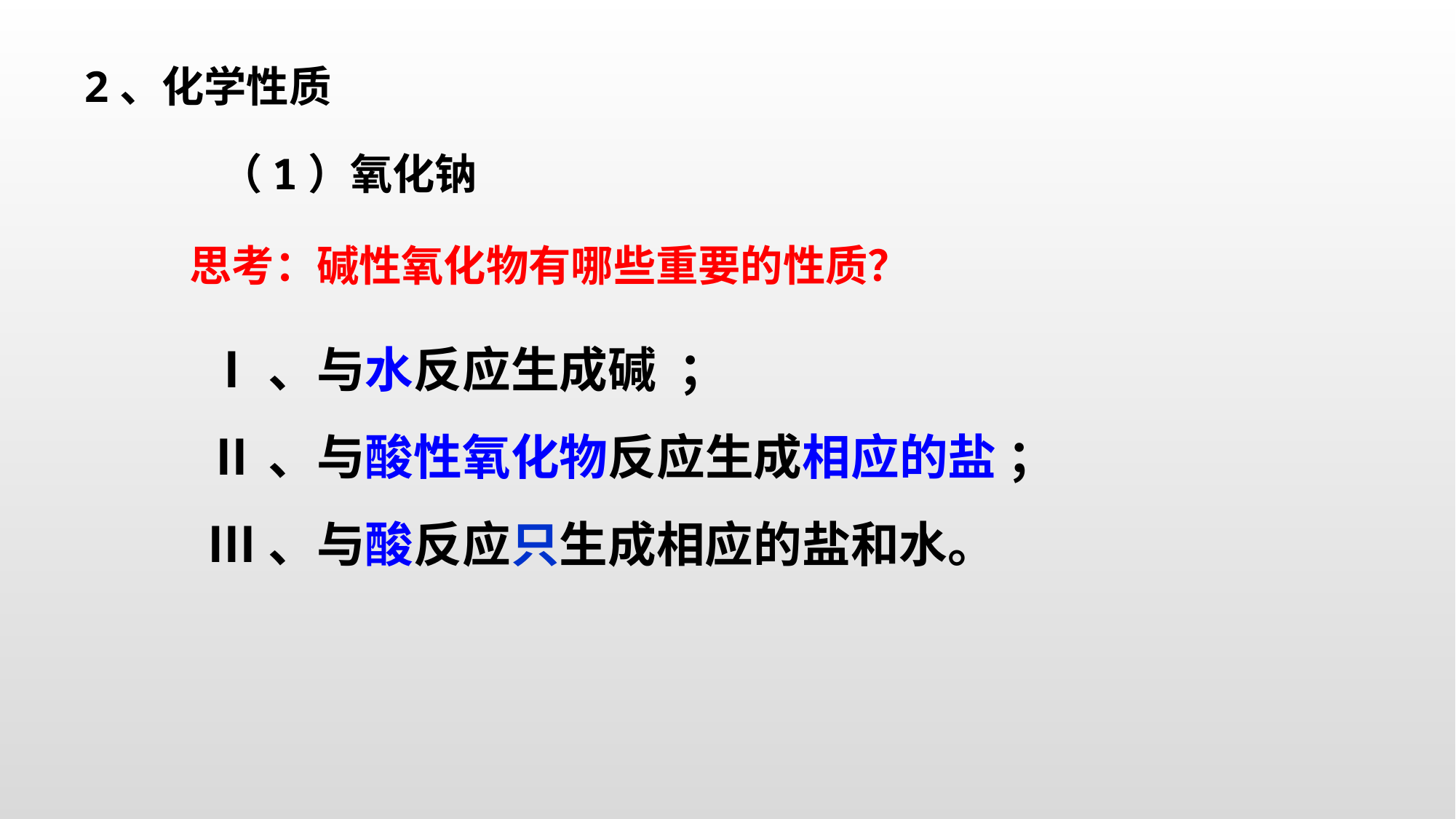

2、化学性质
（1）氧化钠
思考：碱性氧化物有哪些重要的性质？
Ⅰ、与水反应生成碱  ；
Ⅱ、与酸性氧化物反应生成相应的盐 ；
Ⅲ、与酸反应只生成相应的盐和水。